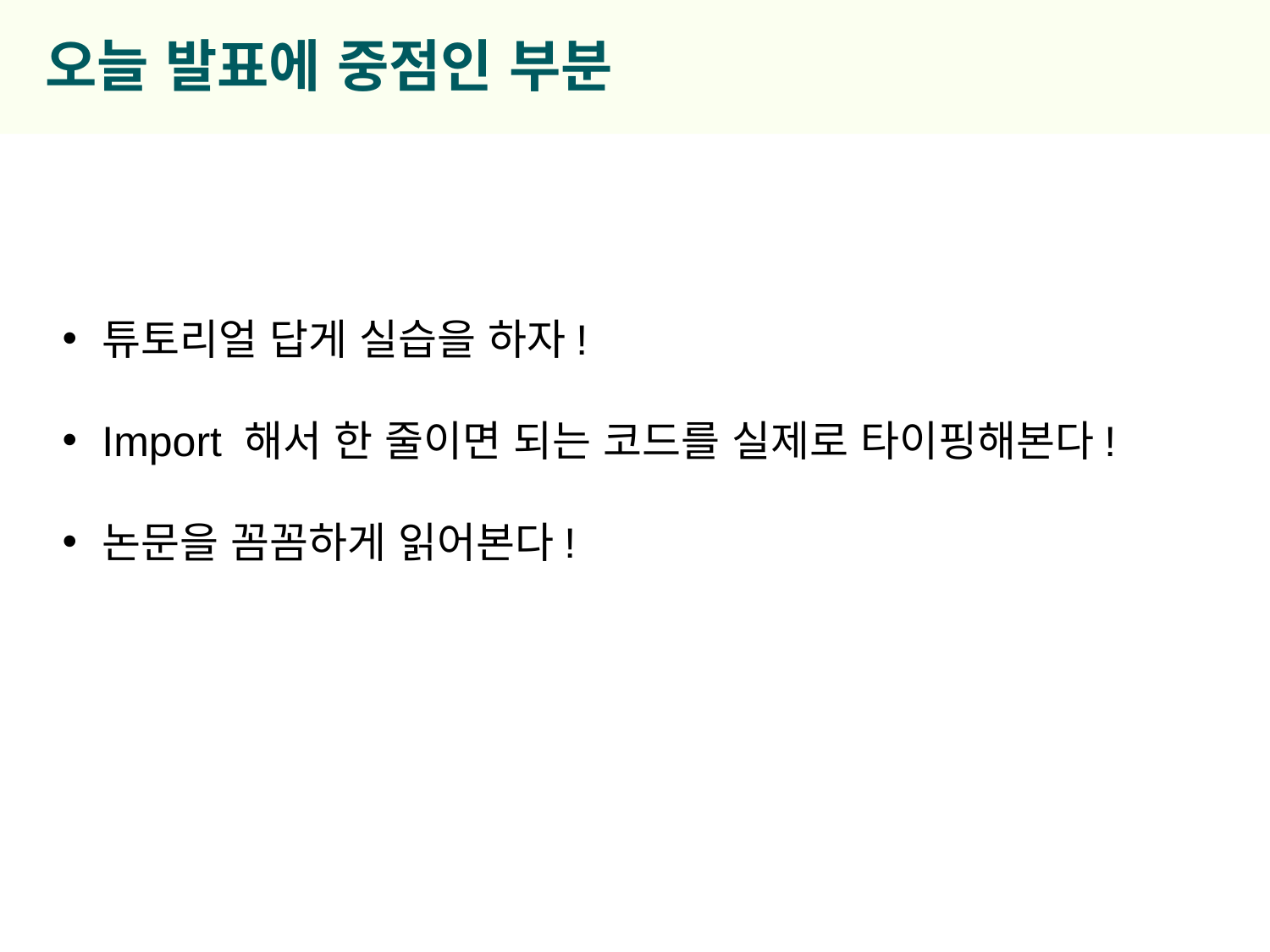

오늘 발표에 중점인 부분
튜토리얼 답게 실습을 하자!
Import 해서 한 줄이면 되는 코드를 실제로 타이핑해본다!

논문을 꼼꼼하게 읽어본다!